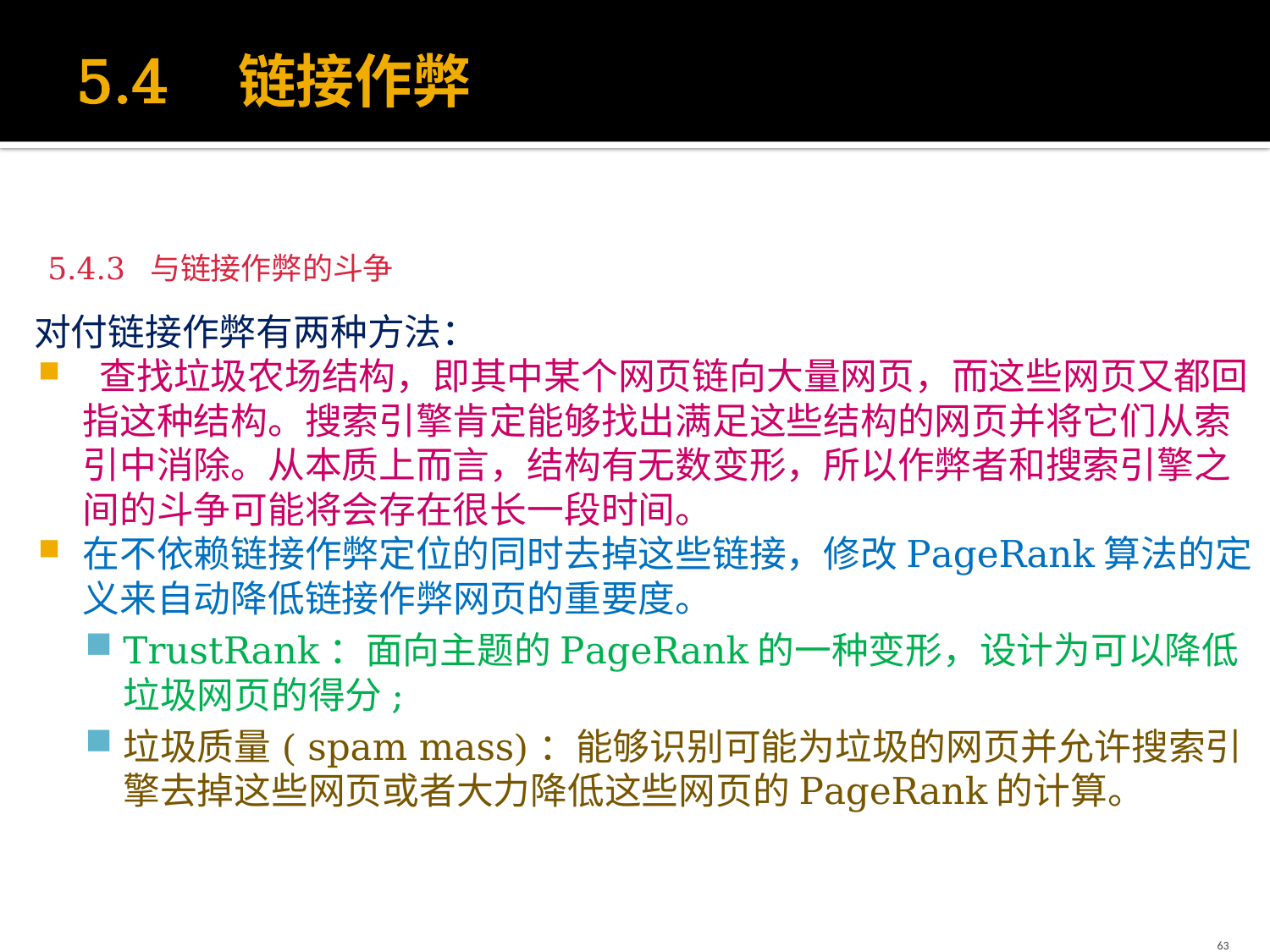

# 5.4   链接作弊
5.4.3  与链接作弊的斗争

对付链接作弊有两种方法：
 查找垃圾农场结构，即其中某个网页链向大量网页，而这些网页又都回指这种结构。搜索引擎肯定能够找出满足这些结构的网页并将它们从索引中消除。从本质上而言，结构有无数变形，所以作弊者和搜索引擎之间的斗争可能将会存在很长一段时间。
在不依赖链接作弊定位的同时去掉这些链接，修改PageRank算法的定义来自动降低链接作弊网页的重要度。
TrustRank：面向主题的PageRank的一种变形，设计为可以降低垃圾网页的得分;
垃圾质量( spam mass)：能够识别可能为垃圾的网页并允许搜索引擎去掉这些网页或者大力降低这些网页的PageRank的计算。
63